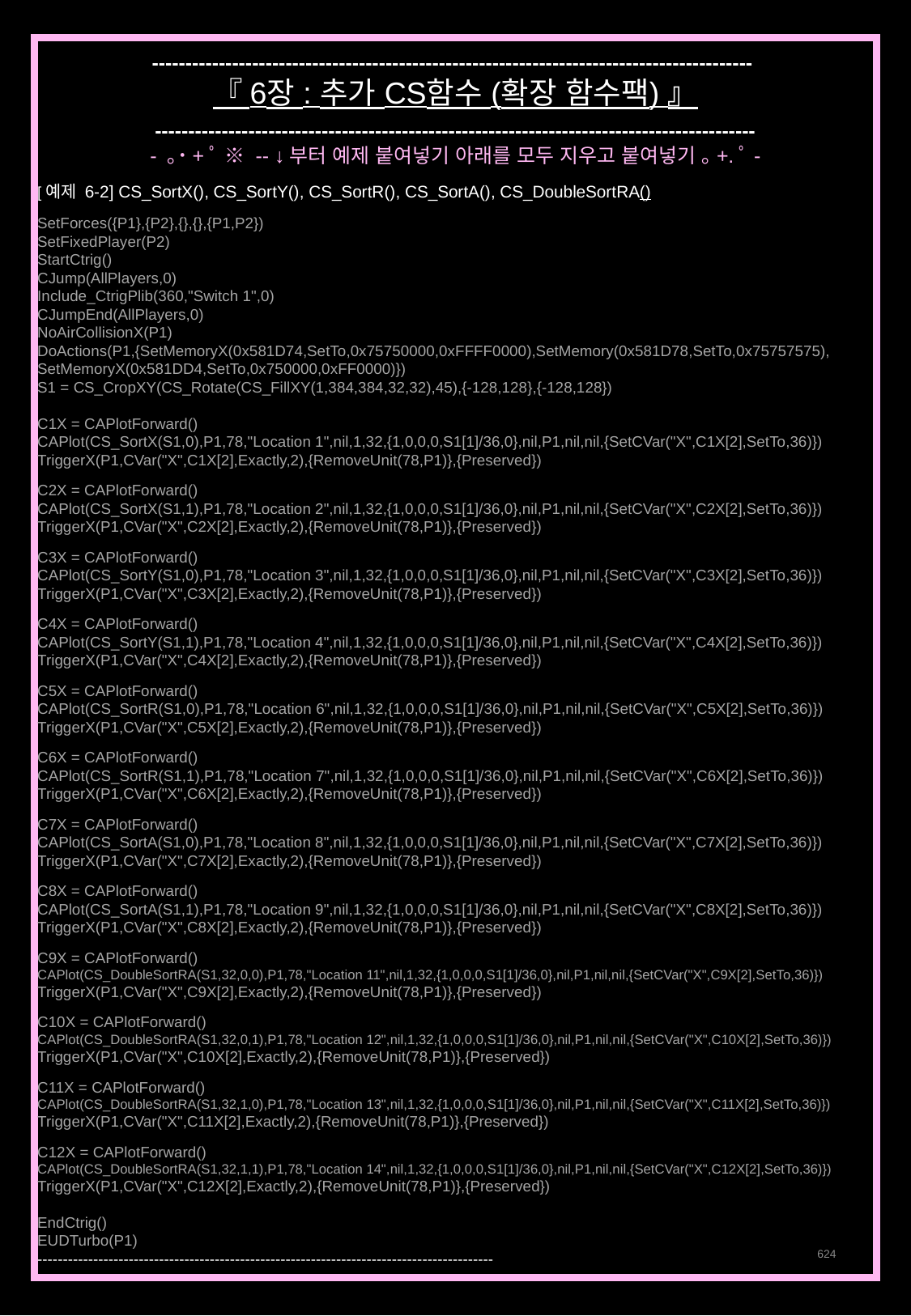

------------------------------------------------------------------------------------------
『 6장 : 추가 CS함수 (확장 함수팩) 』
------------------------------------------------------------------------------------------
- ｡˙+ﾟ ※ -- ↓부터 예제 붙여넣기 아래를 모두 지우고 붙여넣기 ｡+.ﾟ-
[예제 6-2] CS_SortX(), CS_SortY(), CS_SortR(), CS_SortA(), CS_DoubleSortRA()

SetForces({P1},{P2},{},{},{P1,P2})
SetFixedPlayer(P2)
StartCtrig()
CJump(AllPlayers,0)
Include_CtrigPlib(360,"Switch 1",0)
CJumpEnd(AllPlayers,0)
NoAirCollisionX(P1)
DoActions(P1,{SetMemoryX(0x581D74,SetTo,0x75750000,0xFFFF0000),SetMemory(0x581D78,SetTo,0x75757575),
SetMemoryX(0x581DD4,SetTo,0x750000,0xFF0000)})
S1 = CS_CropXY(CS_Rotate(CS_FillXY(1,384,384,32,32),45),{-128,128},{-128,128})

C1X = CAPlotForward()
CAPlot(CS_SortX(S1,0),P1,78,"Location 1",nil,1,32,{1,0,0,0,S1[1]/36,0},nil,P1,nil,nil,{SetCVar("X",C1X[2],SetTo,36)})
TriggerX(P1,CVar("X",C1X[2],Exactly,2),{RemoveUnit(78,P1)},{Preserved})

C2X = CAPlotForward()
CAPlot(CS_SortX(S1,1),P1,78,"Location 2",nil,1,32,{1,0,0,0,S1[1]/36,0},nil,P1,nil,nil,{SetCVar("X",C2X[2],SetTo,36)})
TriggerX(P1,CVar("X",C2X[2],Exactly,2),{RemoveUnit(78,P1)},{Preserved})

C3X = CAPlotForward()
CAPlot(CS_SortY(S1,0),P1,78,"Location 3",nil,1,32,{1,0,0,0,S1[1]/36,0},nil,P1,nil,nil,{SetCVar("X",C3X[2],SetTo,36)})
TriggerX(P1,CVar("X",C3X[2],Exactly,2),{RemoveUnit(78,P1)},{Preserved})

C4X = CAPlotForward()
CAPlot(CS_SortY(S1,1),P1,78,"Location 4",nil,1,32,{1,0,0,0,S1[1]/36,0},nil,P1,nil,nil,{SetCVar("X",C4X[2],SetTo,36)})
TriggerX(P1,CVar("X",C4X[2],Exactly,2),{RemoveUnit(78,P1)},{Preserved})

C5X = CAPlotForward()
CAPlot(CS_SortR(S1,0),P1,78,"Location 6",nil,1,32,{1,0,0,0,S1[1]/36,0},nil,P1,nil,nil,{SetCVar("X",C5X[2],SetTo,36)})
TriggerX(P1,CVar("X",C5X[2],Exactly,2),{RemoveUnit(78,P1)},{Preserved})

C6X = CAPlotForward()
CAPlot(CS_SortR(S1,1),P1,78,"Location 7",nil,1,32,{1,0,0,0,S1[1]/36,0},nil,P1,nil,nil,{SetCVar("X",C6X[2],SetTo,36)})
TriggerX(P1,CVar("X",C6X[2],Exactly,2),{RemoveUnit(78,P1)},{Preserved})

C7X = CAPlotForward()
CAPlot(CS_SortA(S1,0),P1,78,"Location 8",nil,1,32,{1,0,0,0,S1[1]/36,0},nil,P1,nil,nil,{SetCVar("X",C7X[2],SetTo,36)})
TriggerX(P1,CVar("X",C7X[2],Exactly,2),{RemoveUnit(78,P1)},{Preserved})

C8X = CAPlotForward()
CAPlot(CS_SortA(S1,1),P1,78,"Location 9",nil,1,32,{1,0,0,0,S1[1]/36,0},nil,P1,nil,nil,{SetCVar("X",C8X[2],SetTo,36)})
TriggerX(P1,CVar("X",C8X[2],Exactly,2),{RemoveUnit(78,P1)},{Preserved})

C9X = CAPlotForward()
CAPlot(CS_DoubleSortRA(S1,32,0,0),P1,78,"Location 11",nil,1,32,{1,0,0,0,S1[1]/36,0},nil,P1,nil,nil,{SetCVar("X",C9X[2],SetTo,36)})
TriggerX(P1,CVar("X",C9X[2],Exactly,2),{RemoveUnit(78,P1)},{Preserved})

C10X = CAPlotForward()
CAPlot(CS_DoubleSortRA(S1,32,0,1),P1,78,"Location 12",nil,1,32,{1,0,0,0,S1[1]/36,0},nil,P1,nil,nil,{SetCVar("X",C10X[2],SetTo,36)})
TriggerX(P1,CVar("X",C10X[2],Exactly,2),{RemoveUnit(78,P1)},{Preserved})

C11X = CAPlotForward()
CAPlot(CS_DoubleSortRA(S1,32,1,0),P1,78,"Location 13",nil,1,32,{1,0,0,0,S1[1]/36,0},nil,P1,nil,nil,{SetCVar("X",C11X[2],SetTo,36)})
TriggerX(P1,CVar("X",C11X[2],Exactly,2),{RemoveUnit(78,P1)},{Preserved})

C12X = CAPlotForward()
CAPlot(CS_DoubleSortRA(S1,32,1,1),P1,78,"Location 14",nil,1,32,{1,0,0,0,S1[1]/36,0},nil,P1,nil,nil,{SetCVar("X",C12X[2],SetTo,36)})
TriggerX(P1,CVar("X",C12X[2],Exactly,2),{RemoveUnit(78,P1)},{Preserved})

EndCtrig()
EUDTurbo(P1)
------------------------------------------------------------------------------------------
624